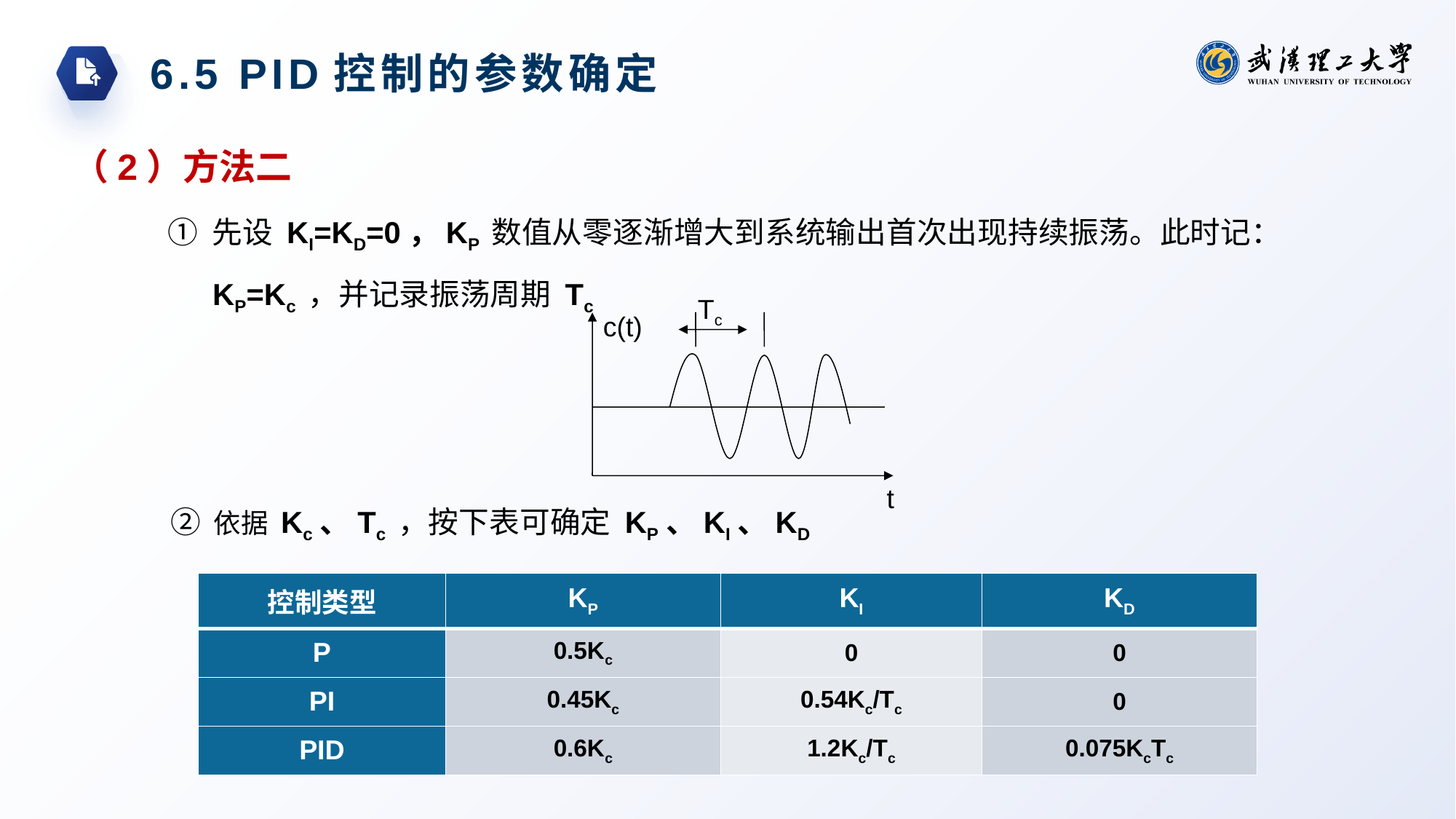

6.5 PID控制的参数确定
（2）方法二
 ① 先设 KI=KD=0，KP 数值从零逐渐增大到系统输出首次出现持续振荡。此时记：KP=Kc ，并记录振荡周期 Tc
Tc
c(t)

t
② 依据 Kc、Tc ，按下表可确定 KP、KI、KD
| 控制类型 | KP | KI | KD |
| --- | --- | --- | --- |
| P | 0.5Kc | 0 | 0 |
| PI | 0.45Kc | 0.54Kc/Tc | 0 |
| PID | 0.6Kc | 1.2Kc/Tc | 0.075KcTc |